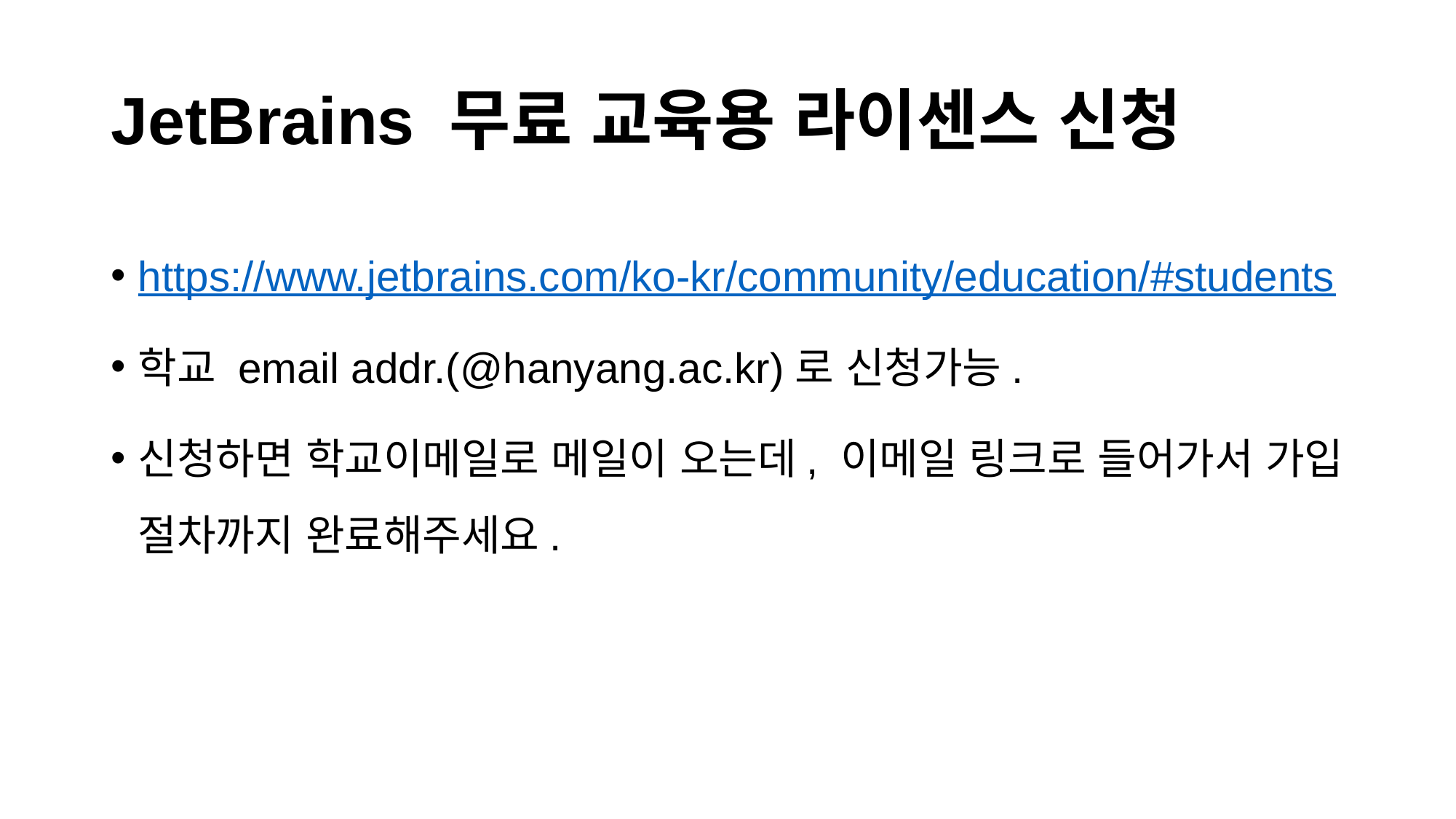

# JetBrains 무료 교육용 라이센스 신청
https://www.jetbrains.com/ko-kr/community/education/#students
학교 email addr.(@hanyang.ac.kr)로 신청가능.
신청하면 학교이메일로 메일이 오는데, 이메일 링크로 들어가서 가입 절차까지 완료해주세요.